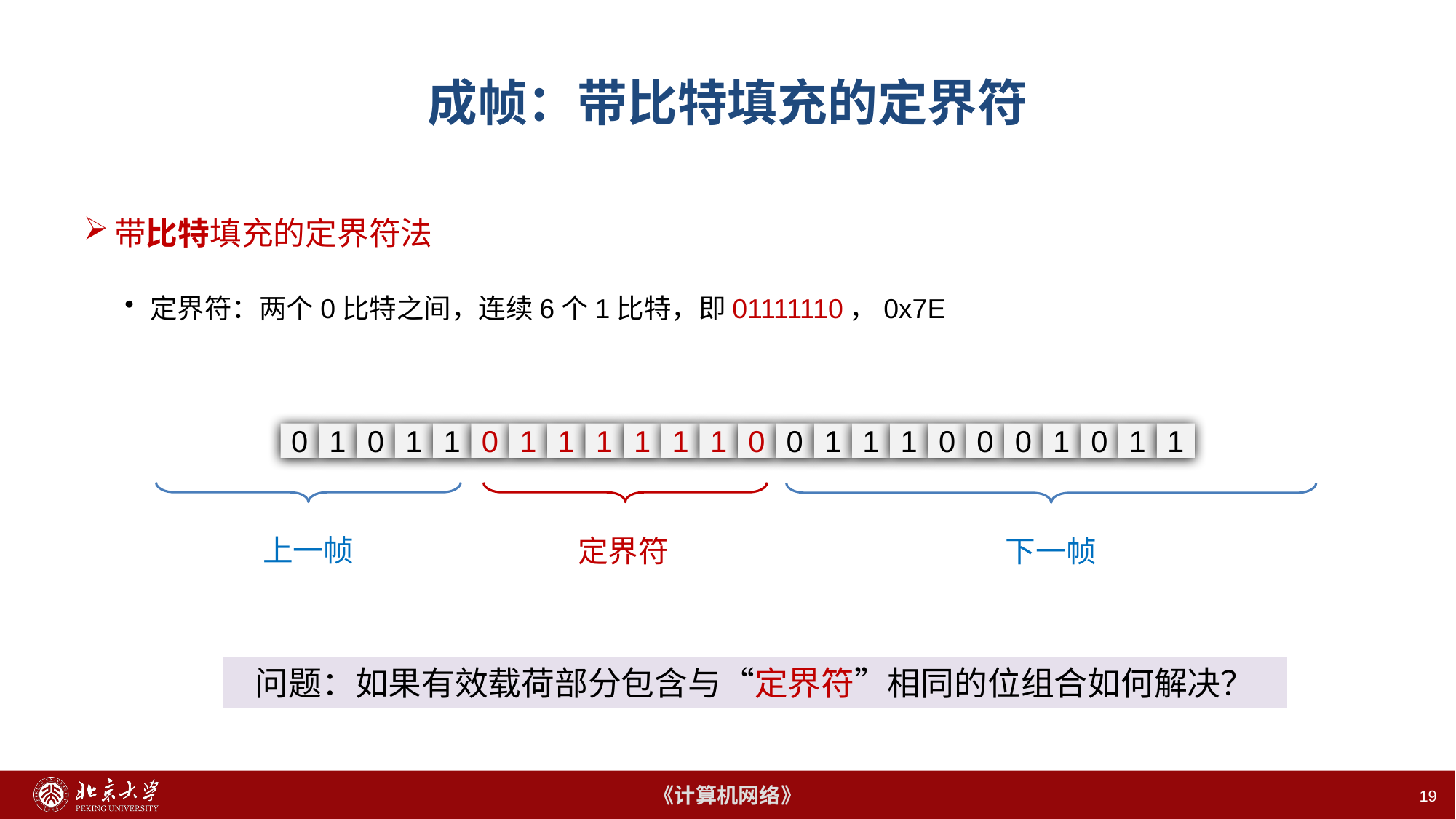

# 成帧：带比特填充的定界符
带比特填充的定界符法
定界符：两个0比特之间，连续6个1比特，即01111110，0x7E

0
1
0
1
1
0
1
1
1
1
1
1
0
0
1
1
1
0
0
0
1
0
1
1

定界符

上一帧

下一帧
问题：如果有效载荷部分包含与“定界符”相同的位组合如何解决？
19